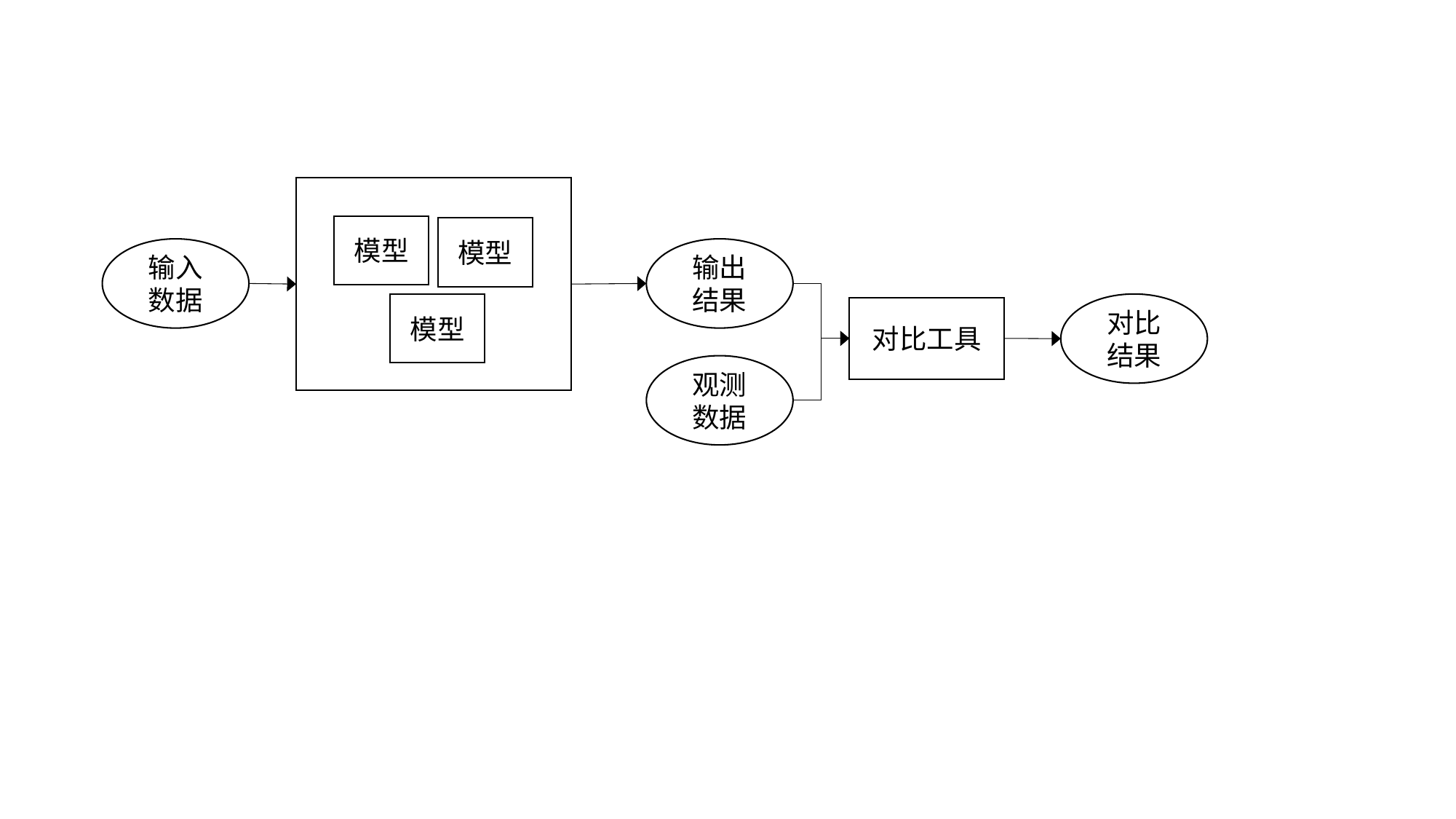

模型
模型
输出
结果
输入
数据
对比
结果
模型
对比工具
观测
数据